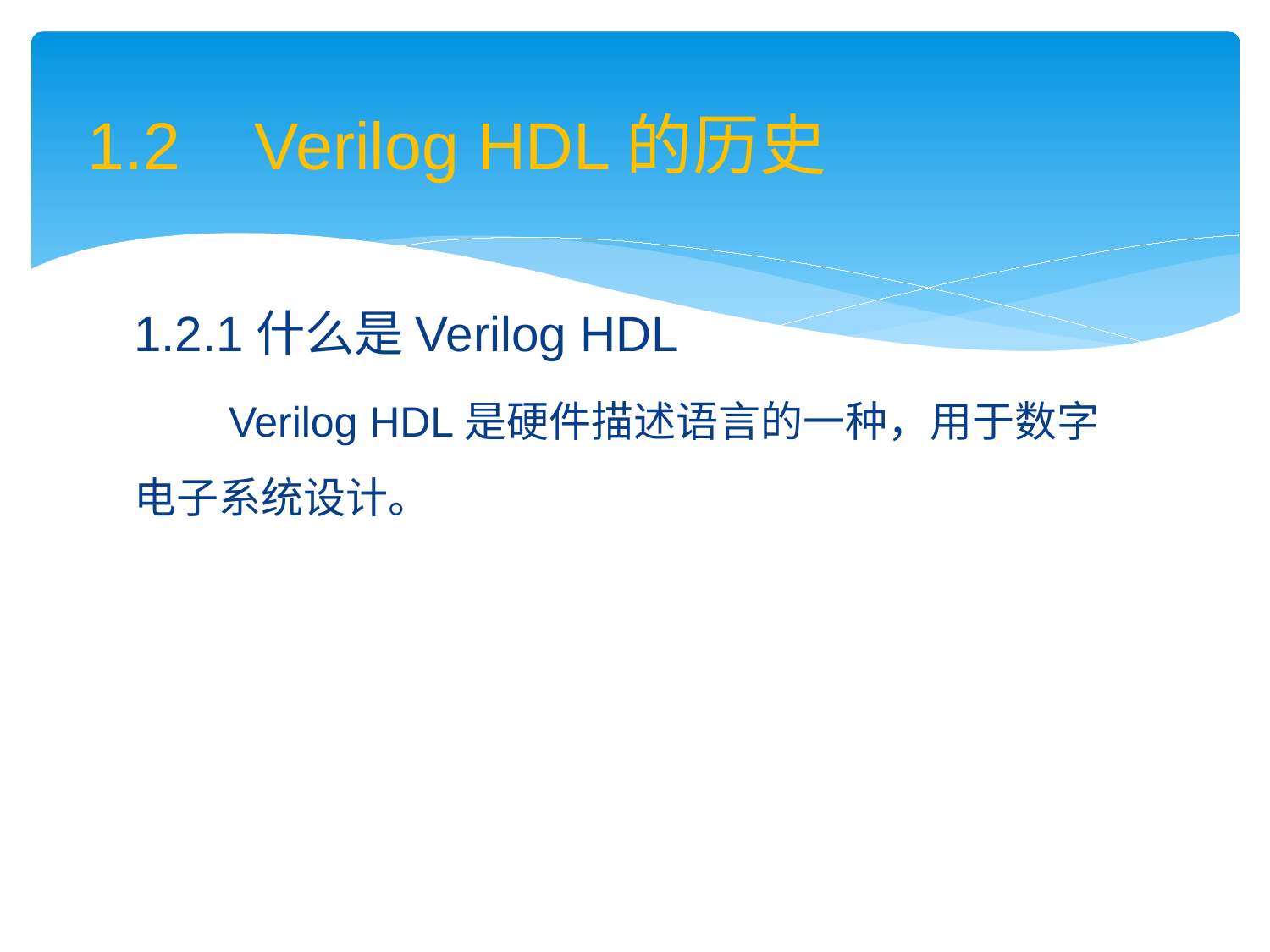

# 1.2    Verilog HDL的历史
1.2.1什么是Verilog HDL
        Verilog HDL是硬件描述语言的一种，用于数字电子系统设计。